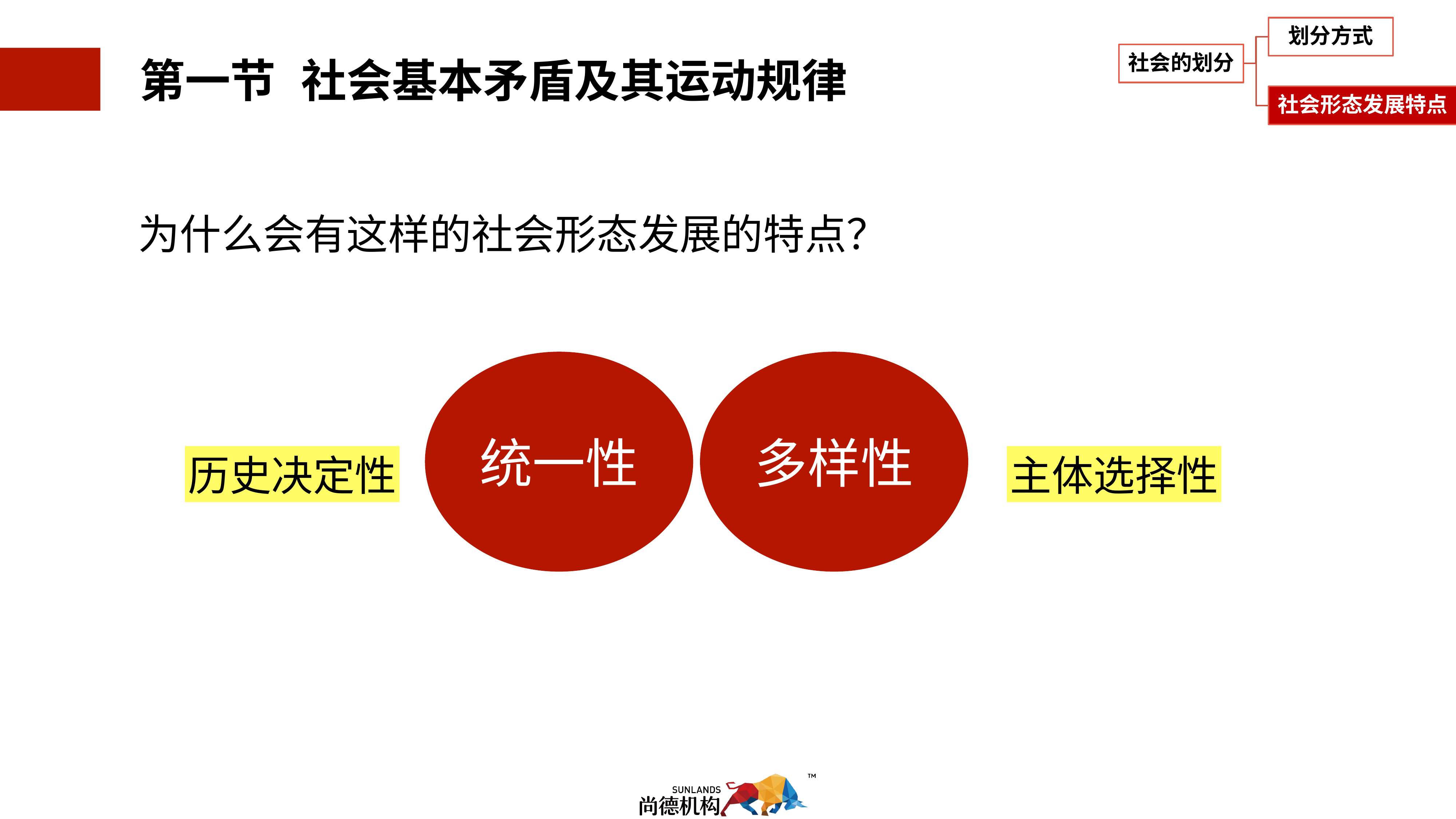

社会的划分
划分方式
社会形态发展特点
  3.1.4.3社会历史发展的决定性与选择性
为什么会有这样的社会形态发展的特点？
统一性
多样性
历史决定性
主体选择性